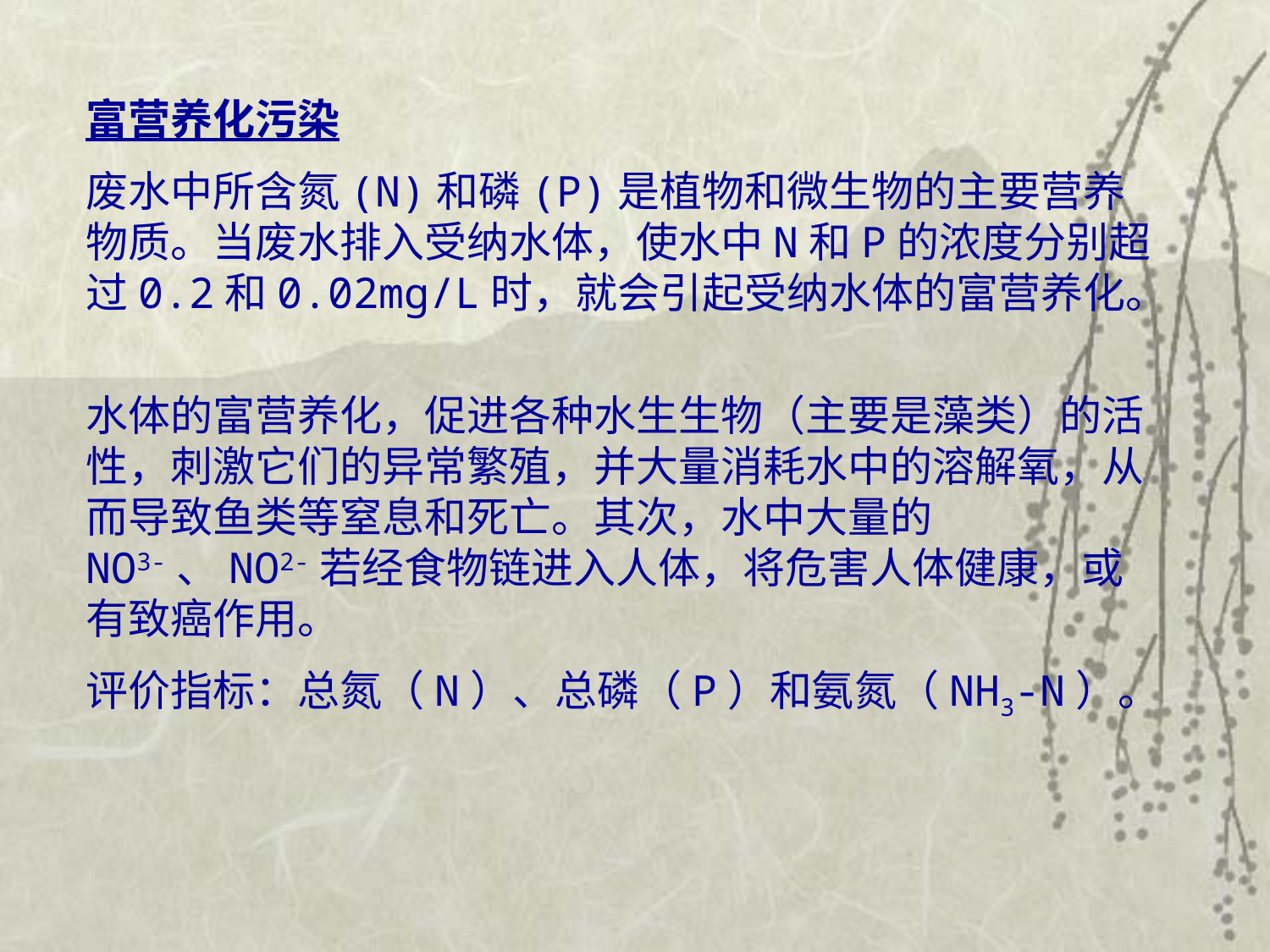

富营养化污染
废水中所含氮(N)和磷(P)是植物和微生物的主要营养物质。当废水排入受纳水体，使水中N和P的浓度分别超过0.2和0.02mg/L时，就会引起受纳水体的富营养化。
水体的富营养化，促进各种水生生物（主要是藻类）的活性，刺激它们的异常繁殖，并大量消耗水中的溶解氧，从而导致鱼类等窒息和死亡。其次，水中大量的NO3-、NO2-若经食物链进入人体，将危害人体健康，或有致癌作用。
评价指标：总氮（N）、总磷（P）和氨氮（NH3-N）。